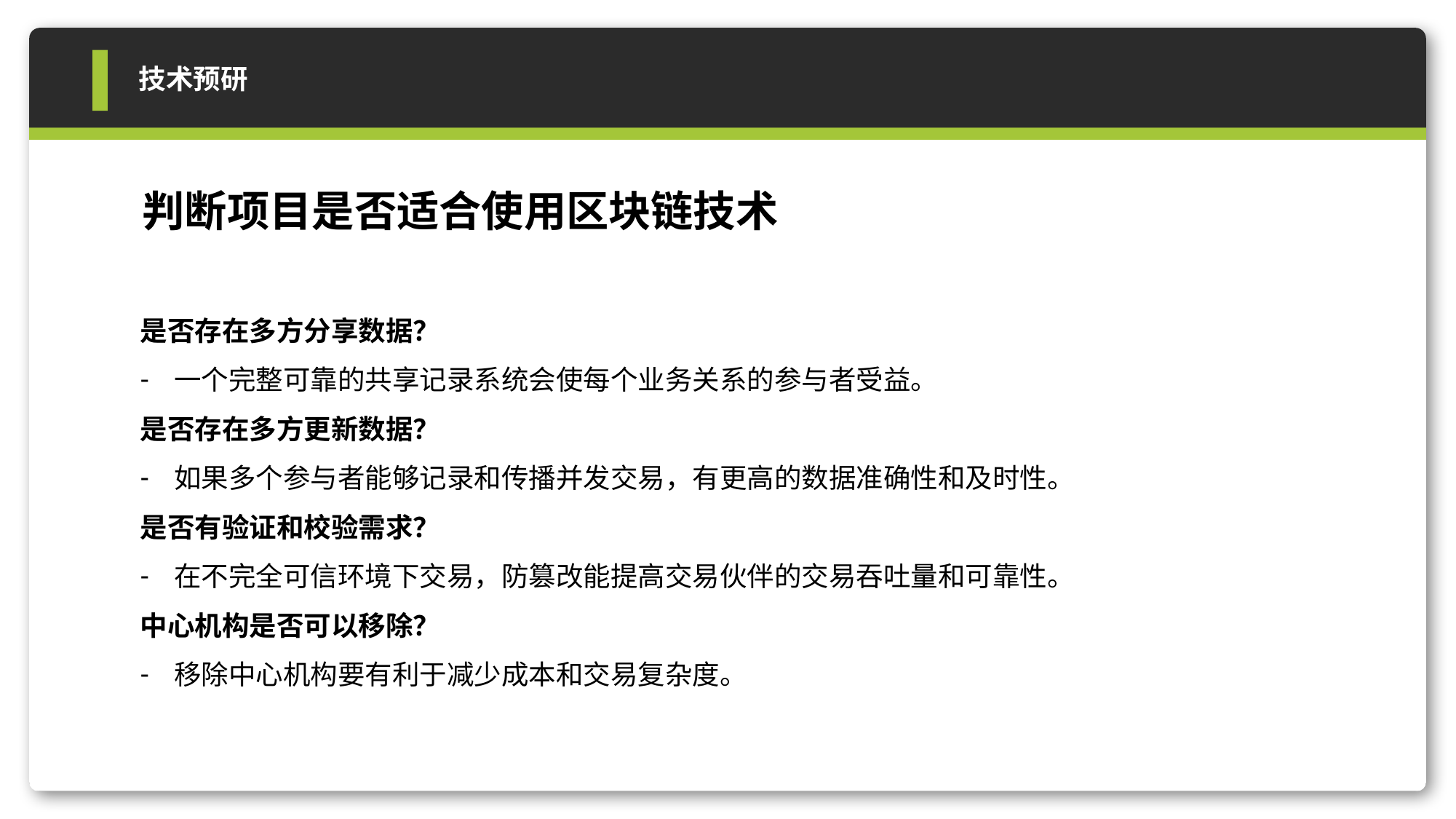

技术预研
判断项目是否适合使用区块链技术
是否存在多方分享数据？
一个完整可靠的共享记录系统会使每个业务关系的参与者受益。
是否存在多方更新数据？
如果多个参与者能够记录和传播并发交易，有更高的数据准确性和及时性。
是否有验证和校验需求？
在不完全可信环境下交易，防篡改能提高交易伙伴的交易吞吐量和可靠性。
中心机构是否可以移除？
移除中心机构要有利于减少成本和交易复杂度。